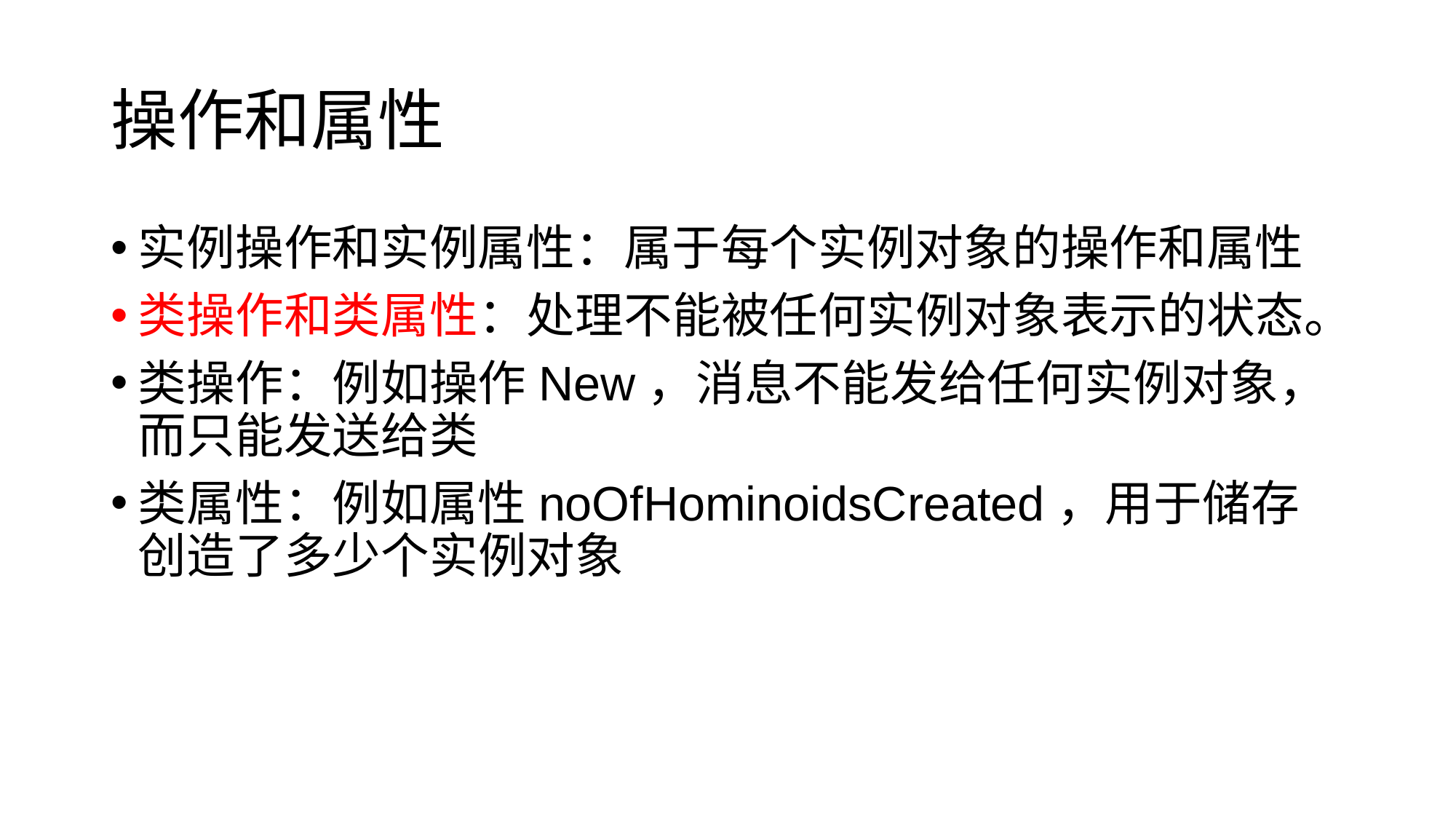

# 操作和属性
实例操作和实例属性：属于每个实例对象的操作和属性
类操作和类属性：处理不能被任何实例对象表示的状态。
类操作：例如操作New，消息不能发给任何实例对象，而只能发送给类
类属性：例如属性noOfHominoidsCreated，用于储存创造了多少个实例对象